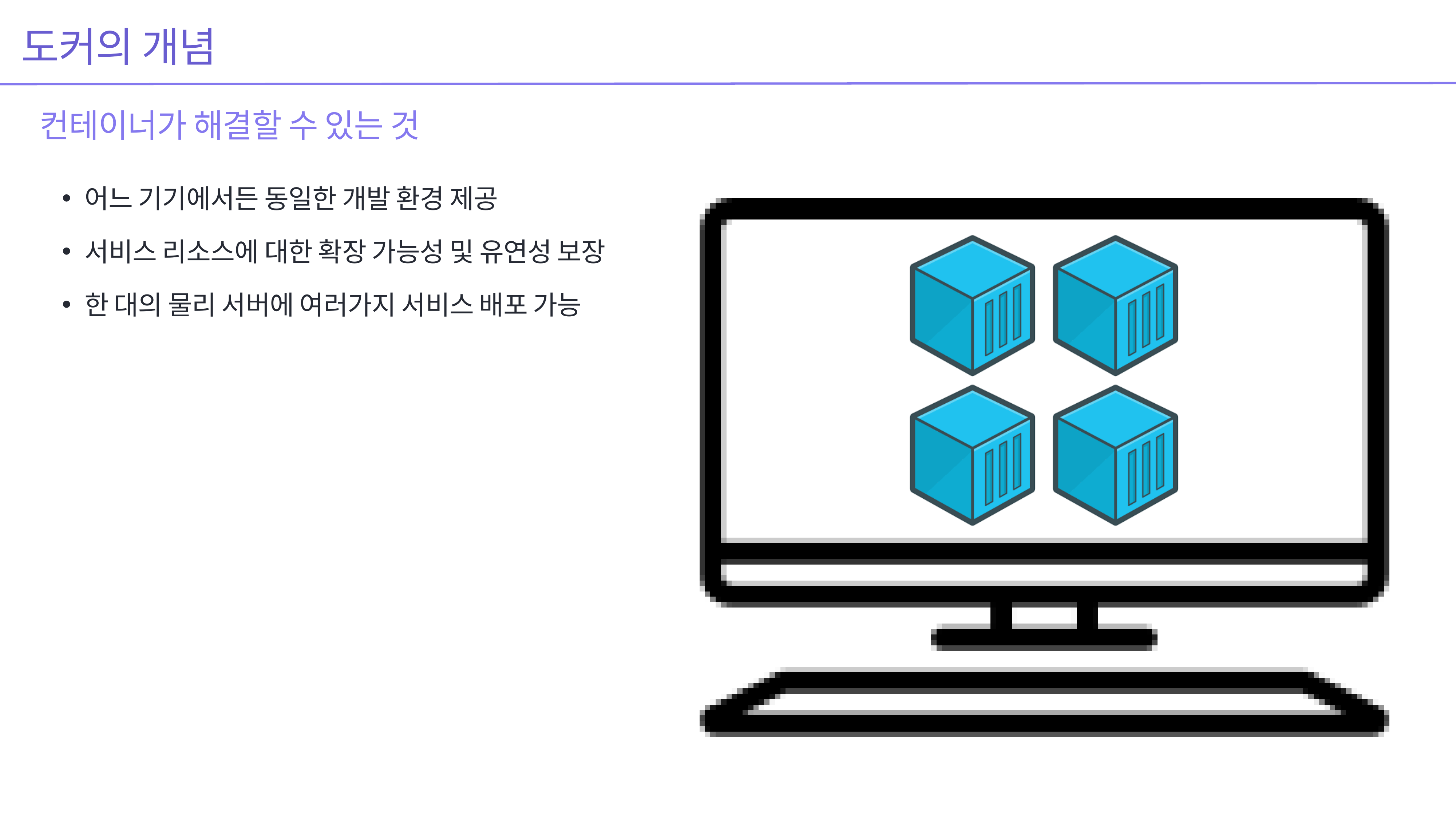

도커의 개념

컨테이너가 해결할 수 있는 것
어느 기기에서든 동일한 개발 환경 제공
서비스 리소스에 대한 확장 가능성 및 유연성 보장
한 대의 물리 서버에 여러가지 서비스 배포 가능